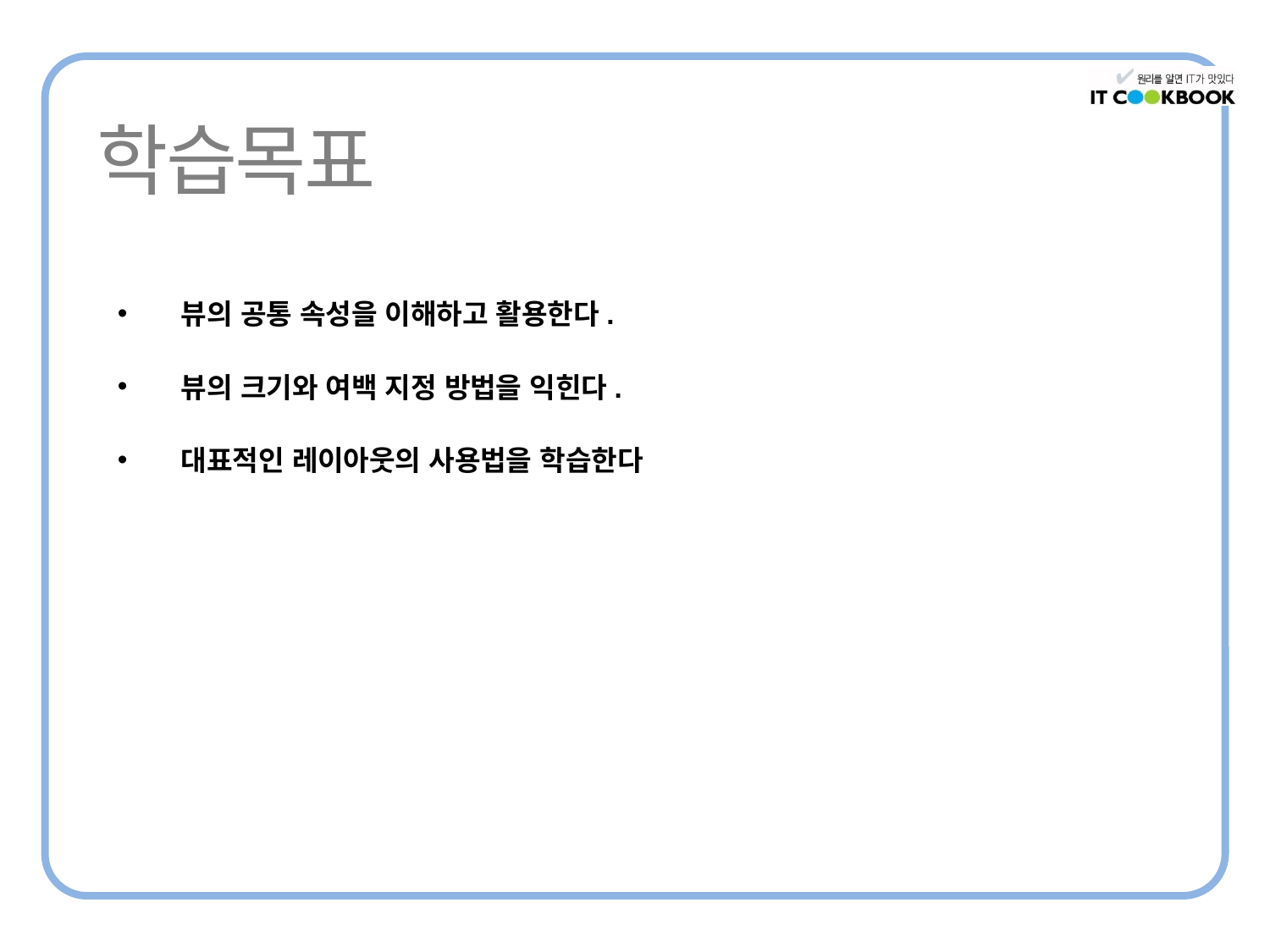

뷰의 공통 속성을 이해하고 활용한다.
뷰의 크기와 여백 지정 방법을 익힌다.
대표적인 레이아웃의 사용법을 학습한다